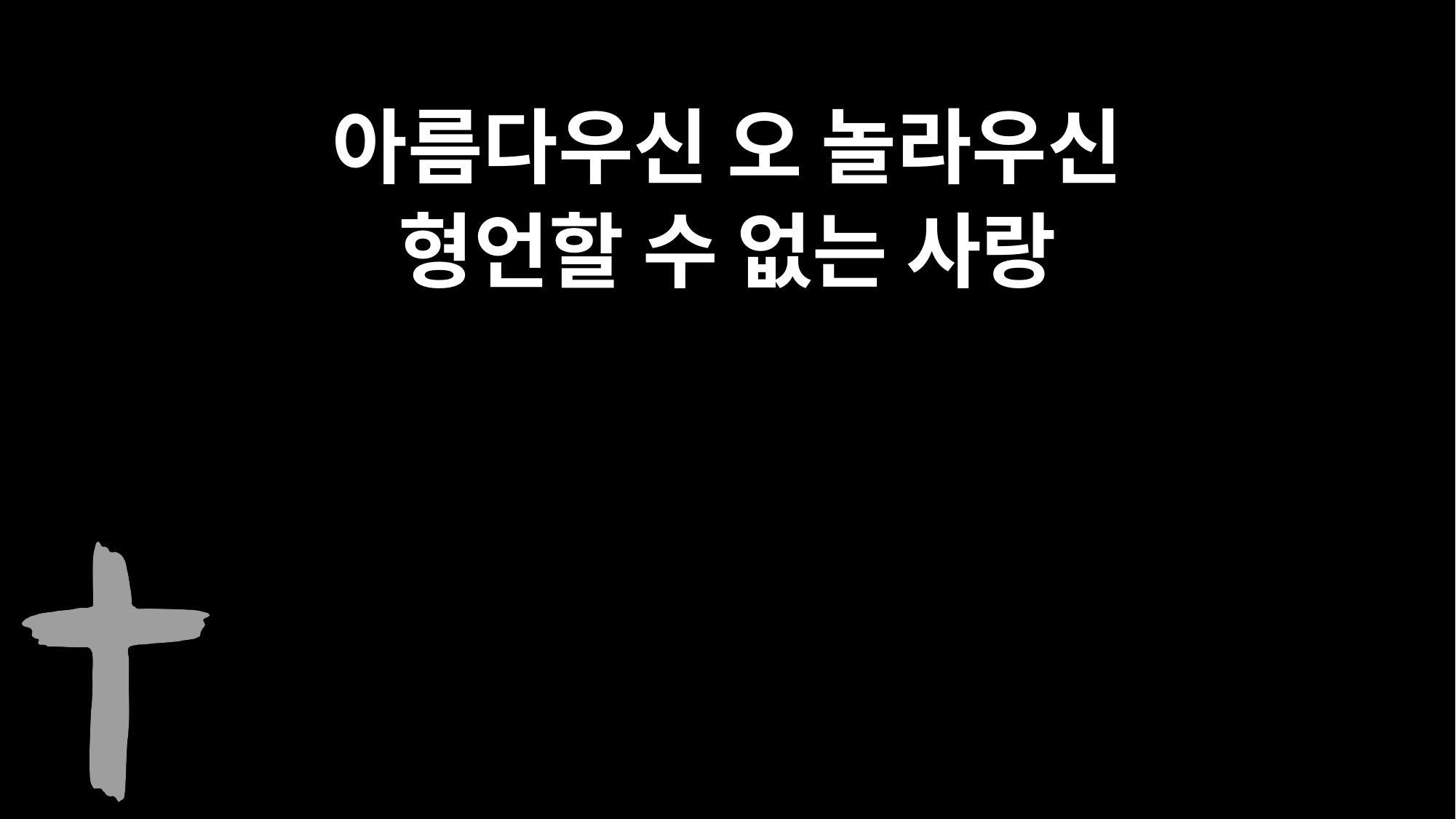

아름다우신 오 놀라우신
형언할 수 없는 사랑